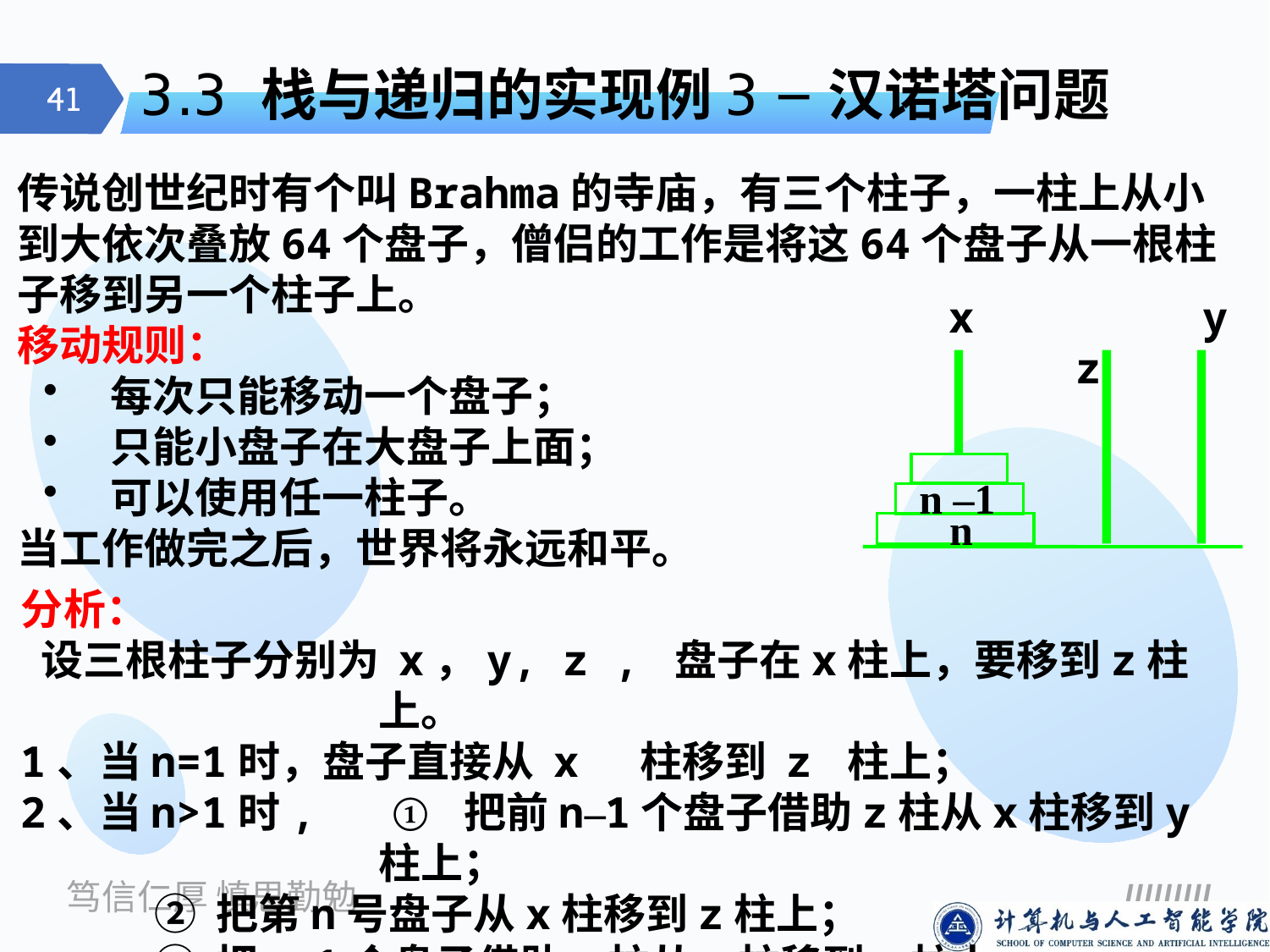

# 3.3 栈与递归的实现例3 –汉诺塔问题
传说创世纪时有个叫Brahma的寺庙，有三个柱子，一柱上从小到大依次叠放64个盘子，僧侣的工作是将这64个盘子从一根柱子移到另一个柱子上。
移动规则：
  每次只能移动一个盘子；
  只能小盘子在大盘子上面；
  可以使用任一柱子。
当工作做完之后，世界将永远和平。
x         y      z

n –1
n
分析：
 设三根柱子分别为 x，y, z , 盘子在x柱上，要移到z柱上。
1、当n=1时，盘子直接从 x  柱移到 z 柱上；
2、当n>1时,   ① 把前n–1个盘子借助z柱从x柱移到y柱上；
              ② 把第n号盘子从x柱移到z柱上；
              ② 把n–1个盘子借助x柱从y柱移到z柱上。